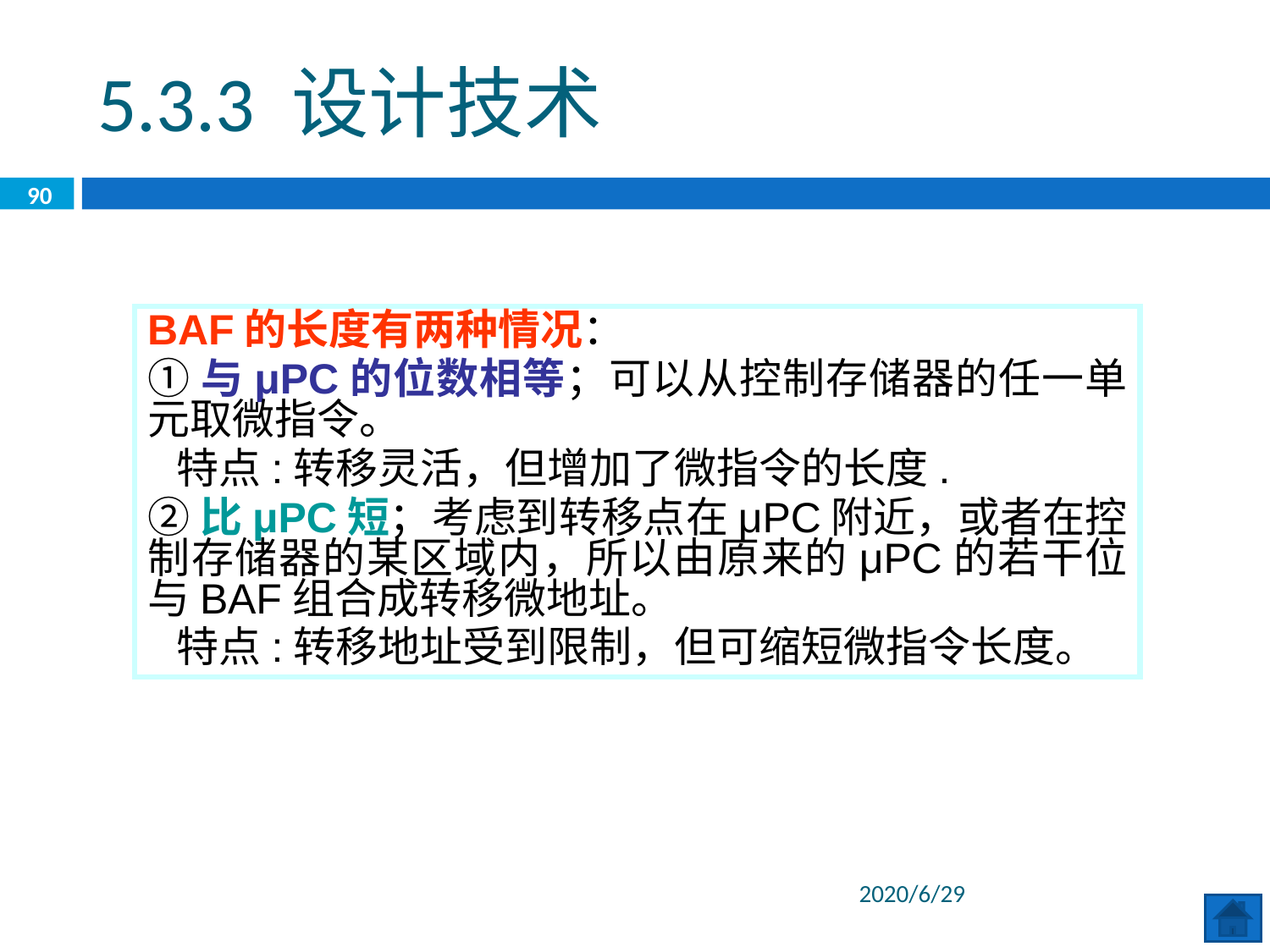

5.3.3 设计技术
90
BAF的长度有两种情况：
①与μPC的位数相等；可以从控制存储器的任一单元取微指令。
  特点:转移灵活，但增加了微指令的长度.
②比μPC短；考虑到转移点在μPC附近，或者在控制存储器的某区域内，所以由原来的μPC的若干位与BAF组合成转移微地址。
  特点:转移地址受到限制，但可缩短微指令长度。
2020/6/29